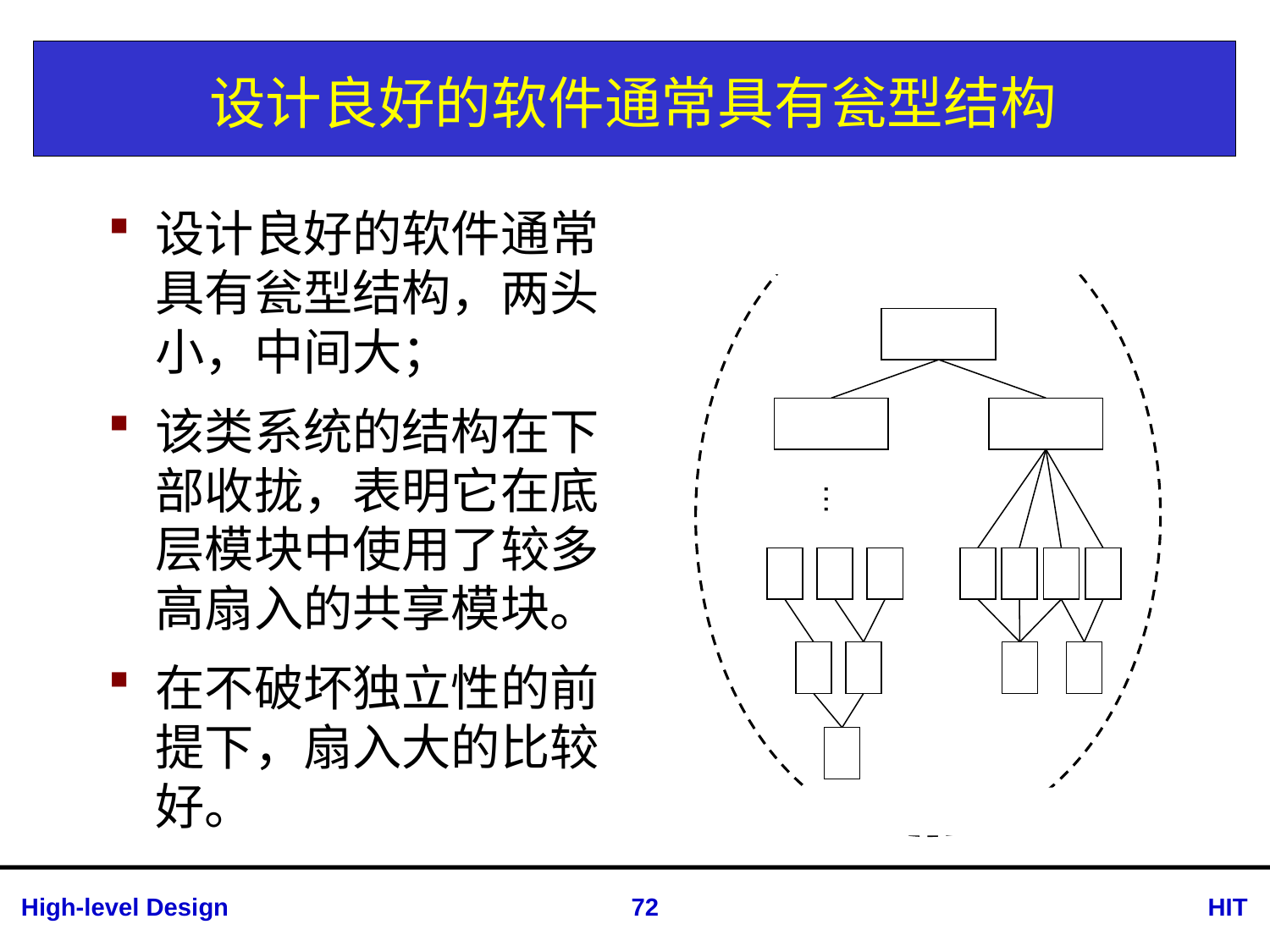

# 设计良好的软件通常具有瓮型结构

…

设计良好的软件通常具有瓮型结构，两头小，中间大；
该类系统的结构在下部收拢，表明它在底层模块中使用了较多高扇入的共享模块。
在不破坏独立性的前提下，扇入大的比较好。